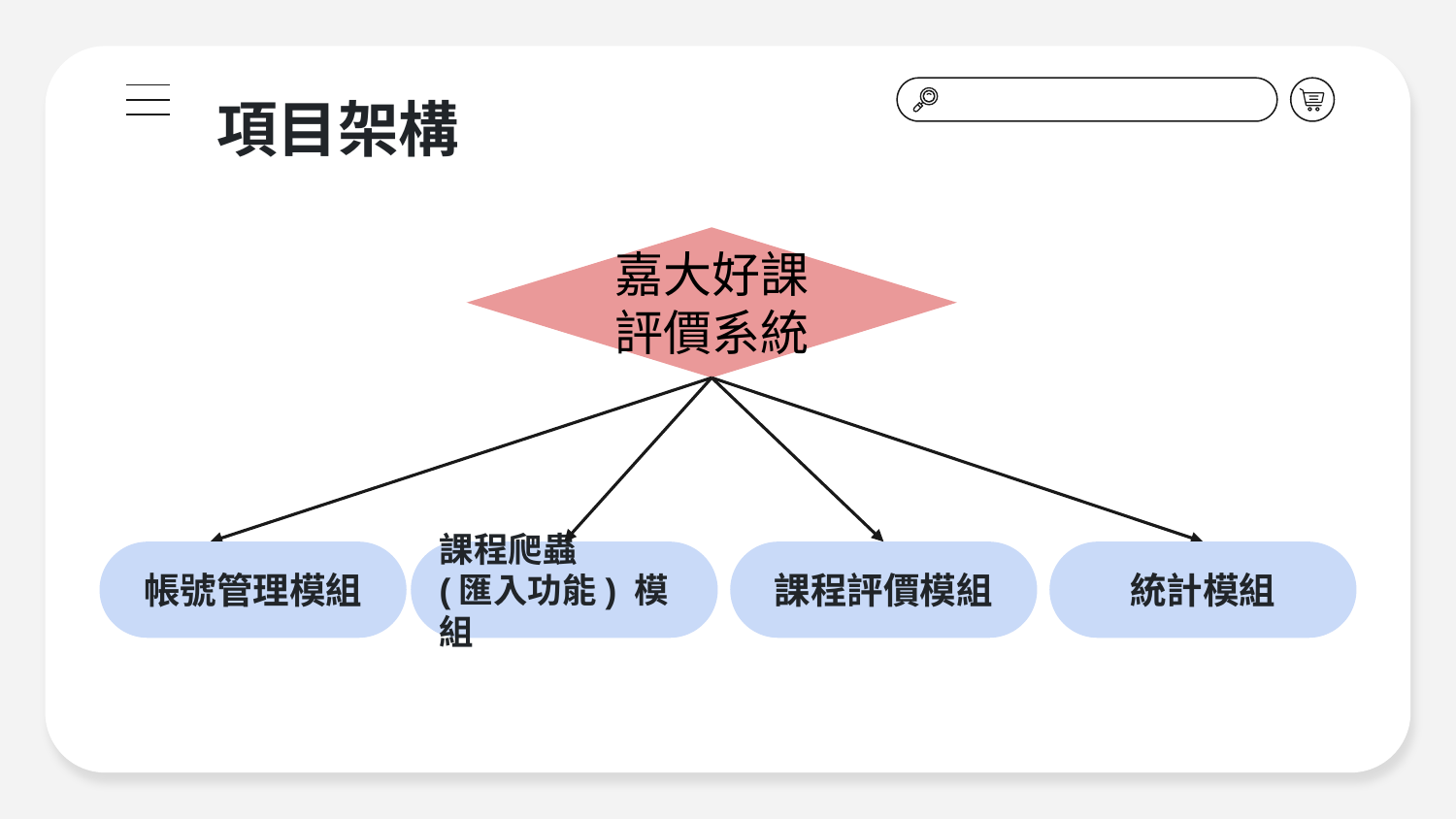

# 項目架構
嘉大好課
評價系統
帳號管理模組
課程爬蟲
(匯入功能) 模組
課程評價模組
統計模組